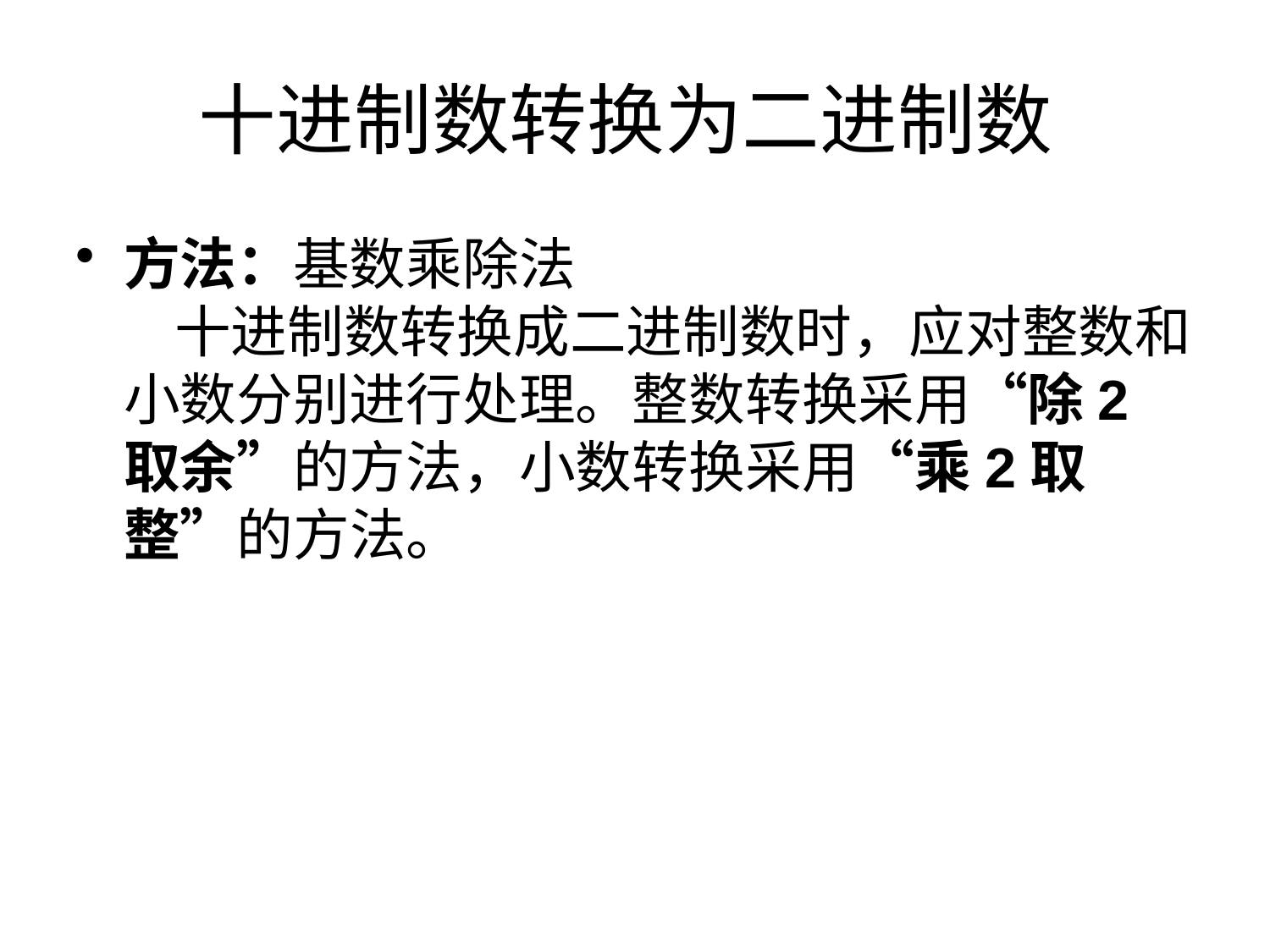

# 十进制数转换为二进制数
方法：基数乘除法
    十进制数转换成二进制数时，应对整数和小数分别进行处理。整数转换采用“除2取余”的方法，小数转换采用“乘2取整”的方法。